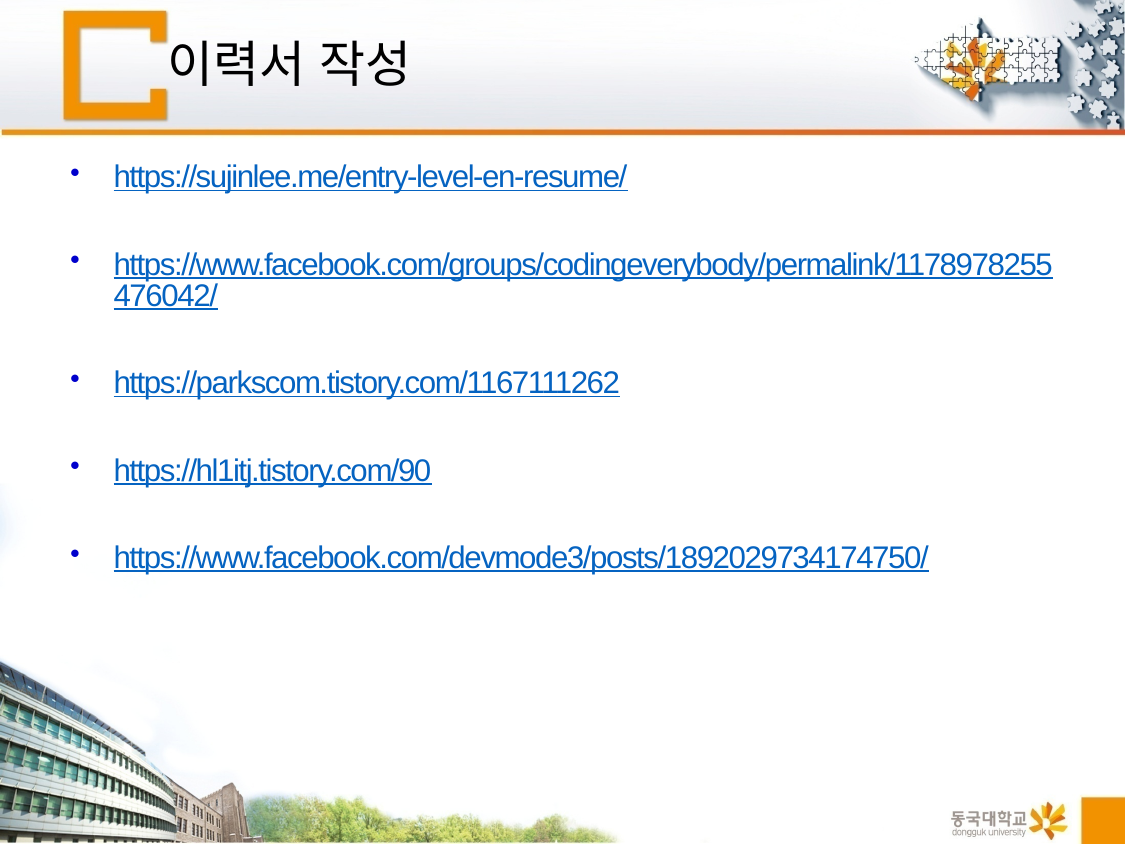

# 이력서 작성
https://sujinlee.me/entry-level-en-resume/

https://www.facebook.com/groups/codingeverybody/permalink/1178978255476042/

https://parkscom.tistory.com/1167111262

https://hl1itj.tistory.com/90

https://www.facebook.com/devmode3/posts/1892029734174750/